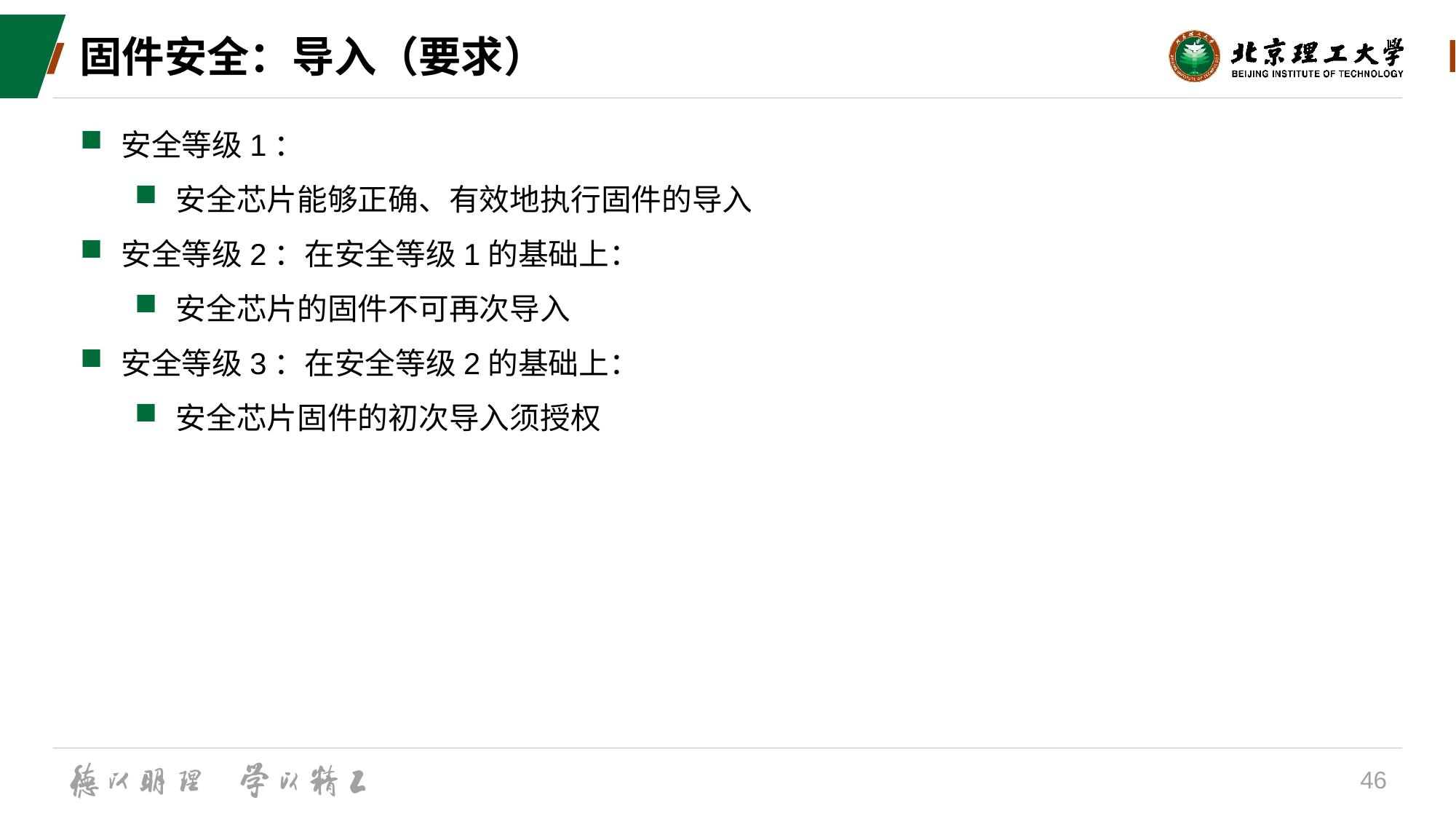

# 固件安全：导入（要求）
安全等级1：
安全芯片能够正确、有效地执行固件的导入
安全等级2：在安全等级1的基础上：
安全芯片的固件不可再次导入
安全等级3：在安全等级2的基础上：
安全芯片固件的初次导入须授权